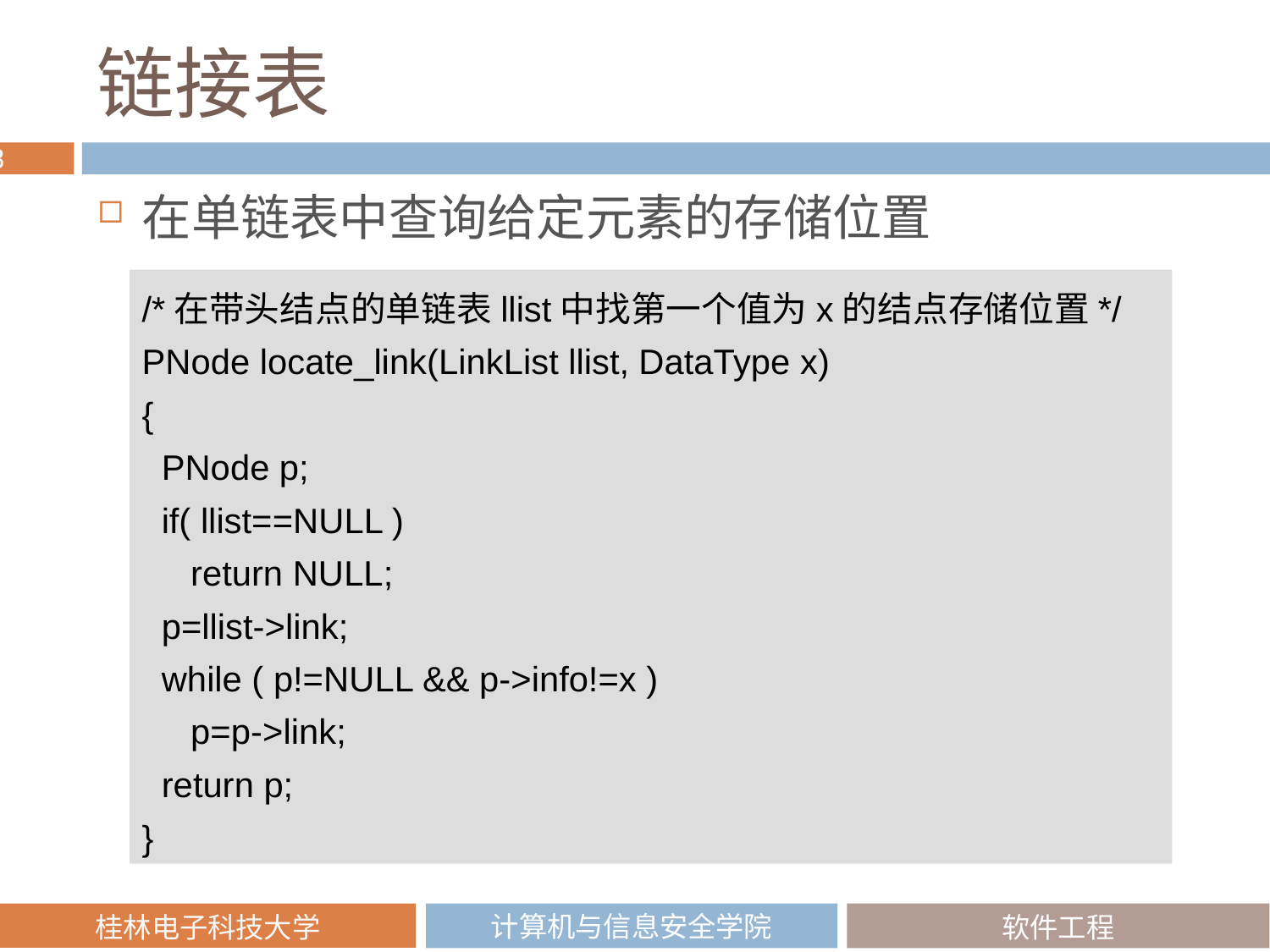

# 链接表
在单链表中查询给定元素的存储位置
/*在带头结点的单链表llist中找第一个值为x的结点存储位置*/
PNode locate_link(LinkList llist, DataType x)
{
  PNode p;
  if( llist==NULL )
     return NULL;
  p=llist->link;
  while ( p!=NULL && p->info!=x )
     p=p->link;
  return p;
}